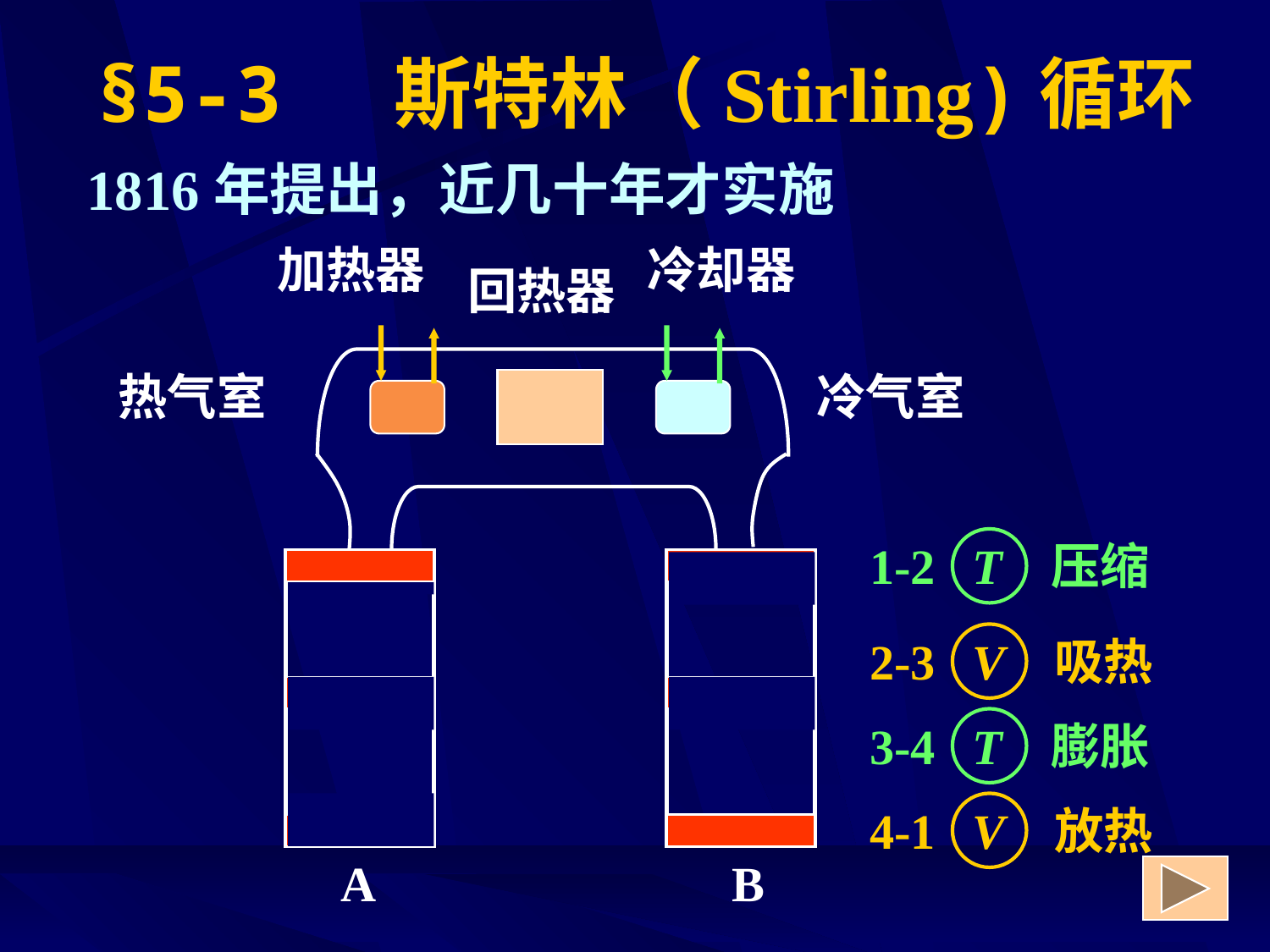

# §5-3  斯特林（Stirling)循环
1816年提出，近几十年才实施

加热器
冷却器
回热器

热气室
冷气室

1-2   T   压缩

2-3   V   吸热

3-4   T   膨胀

4-1   V   放热

A
B